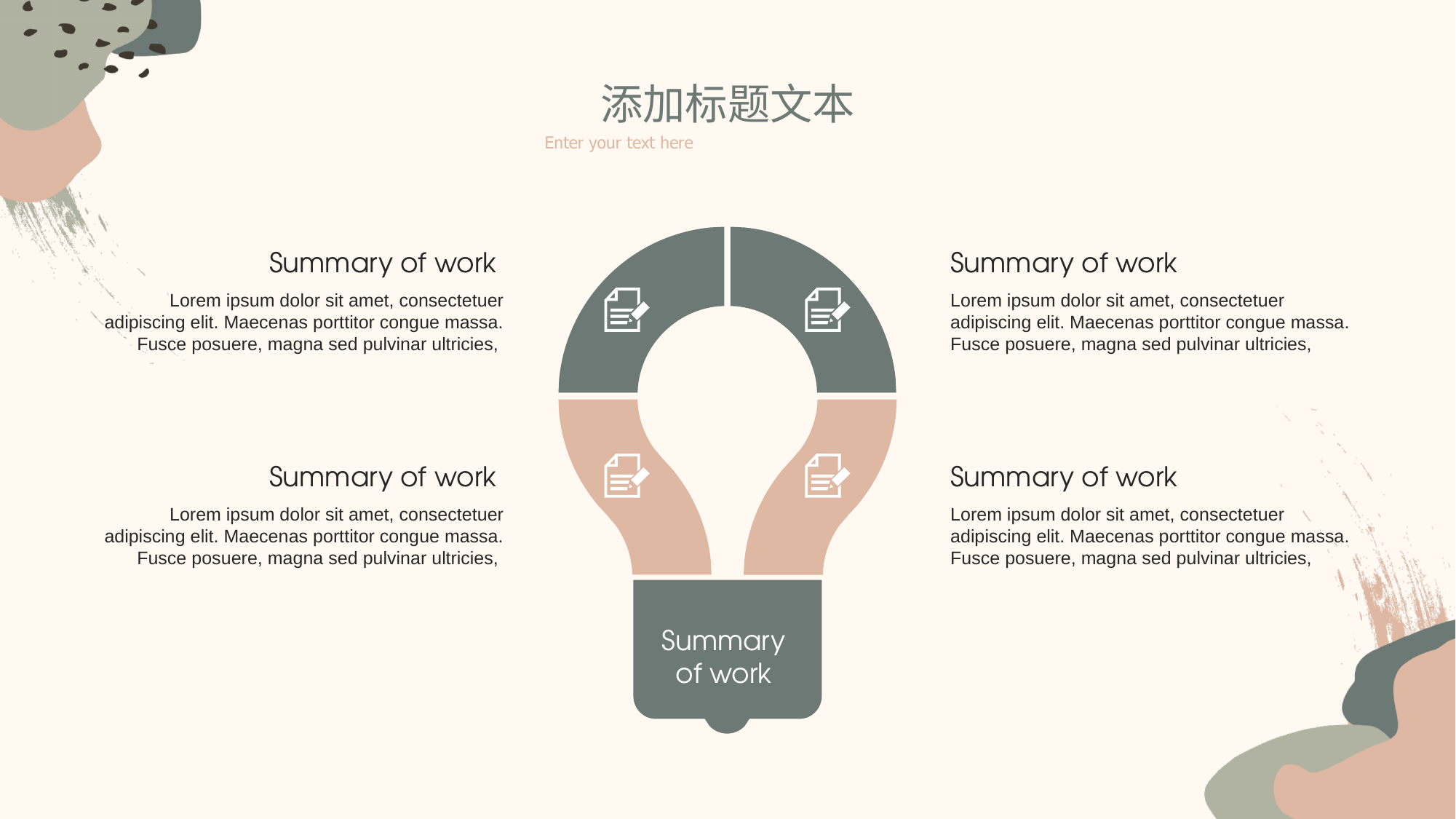

添加标题文本
Enter your text here

Summary of work
Summary of work
Lorem ipsum dolor sit amet, consectetuer adipiscing elit. Maecenas porttitor congue massa. Fusce posuere, magna sed pulvinar ultricies,
Lorem ipsum dolor sit amet, consectetuer adipiscing elit. Maecenas porttitor congue massa. Fusce posuere, magna sed pulvinar ultricies,

Summary of work
Summary of work
Lorem ipsum dolor sit amet, consectetuer adipiscing elit. Maecenas porttitor congue massa. Fusce posuere, magna sed pulvinar ultricies,
Lorem ipsum dolor sit amet, consectetuer adipiscing elit. Maecenas porttitor congue massa. Fusce posuere, magna sed pulvinar ultricies,

Summary
of work